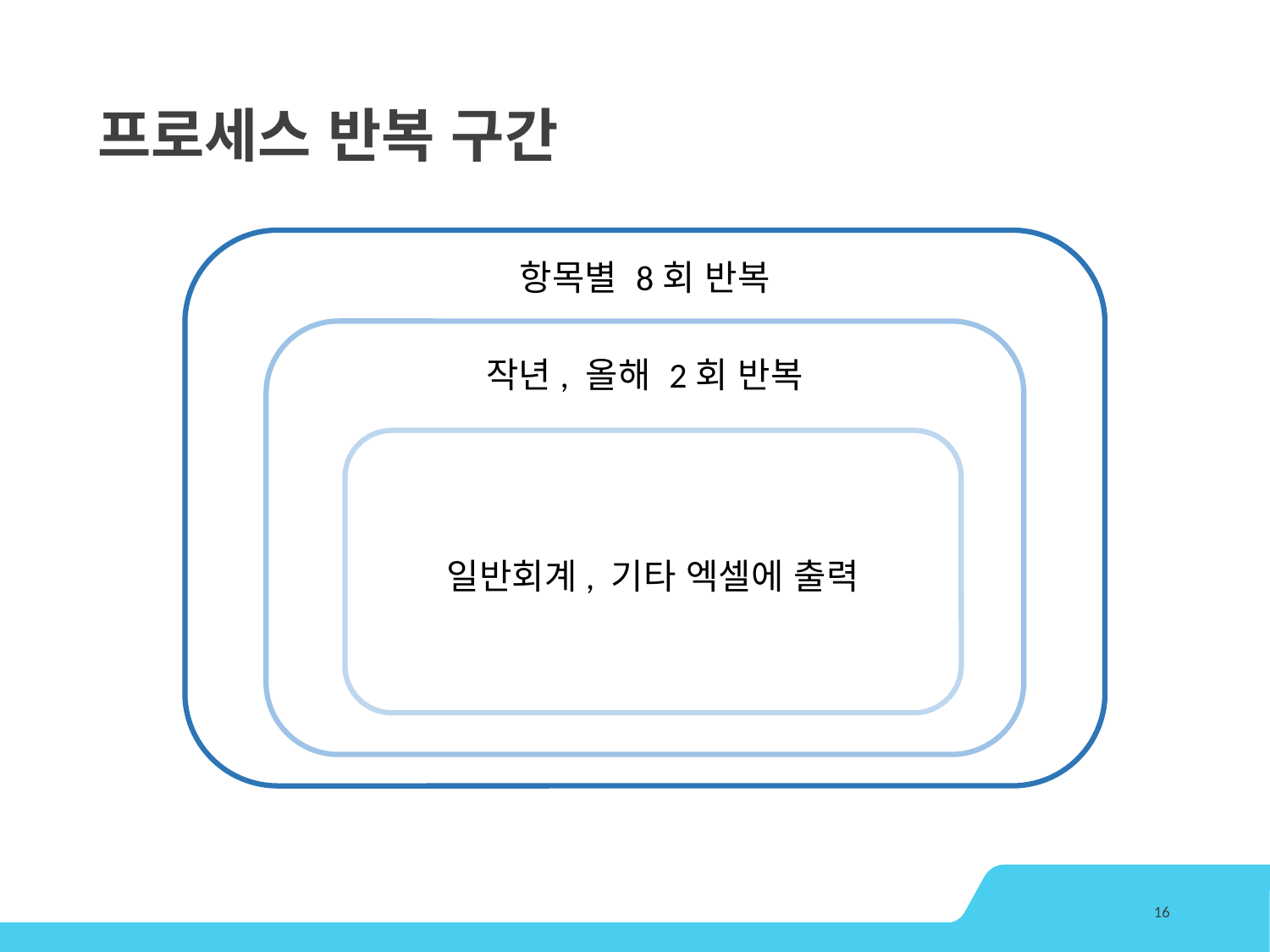

# 프로세스 반복 구간

항목별 8회 반복

작년, 올해 2회 반복

일반회계, 기타 엑셀에 출력
16